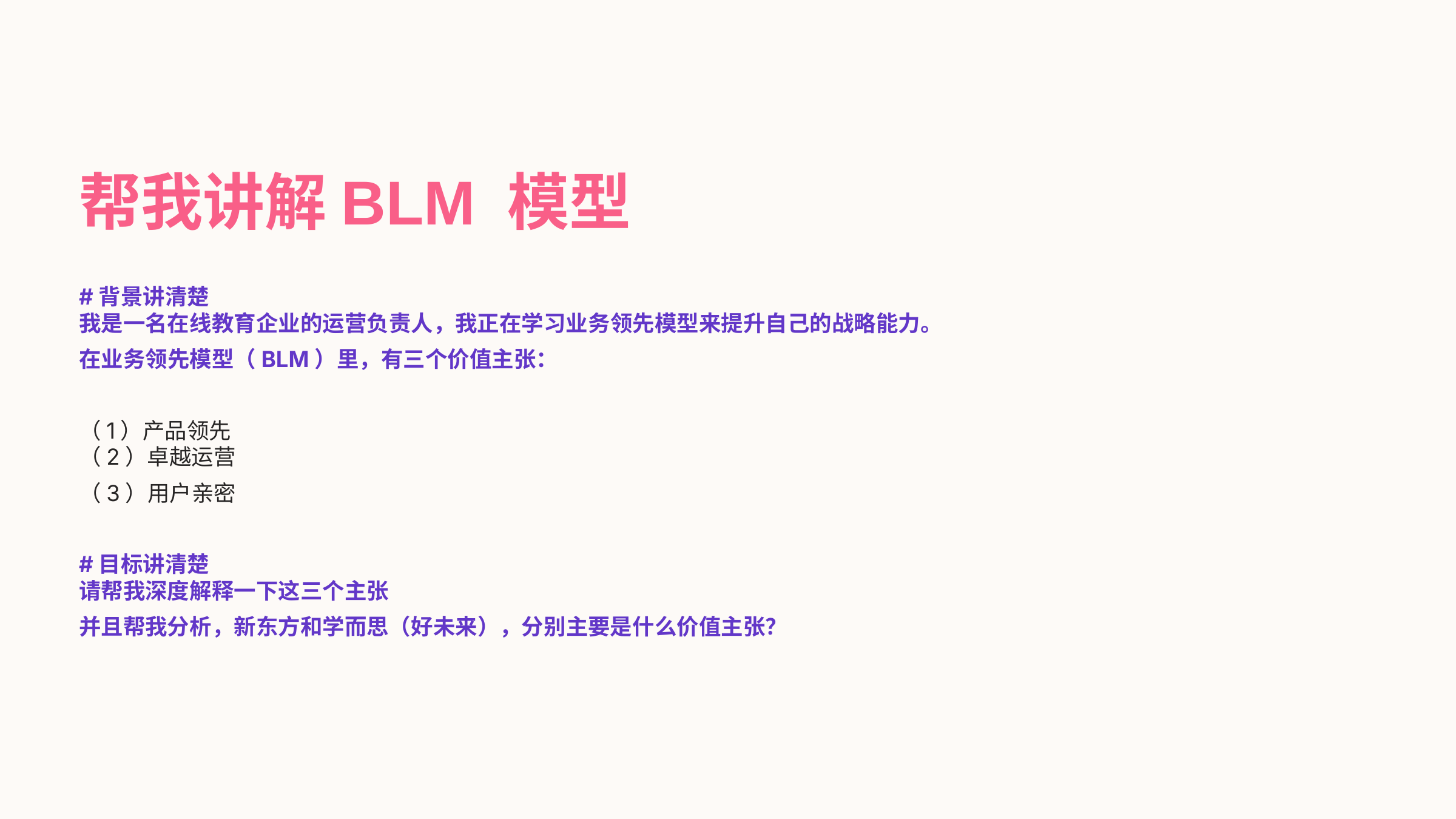

帮我讲解BLM 模型
#背景讲清楚
我是一名在线教育企业的运营负责人，我正在学习业务领先模型来提升自己的战略能力。
在业务领先模型（BLM）里，有三个价值主张：
（1）产品领先
（2）卓越运营
（3）用户亲密
#目标讲清楚
请帮我深度解释一下这三个主张
并且帮我分析，新东方和学而思（好未来），分别主要是什么价值主张？